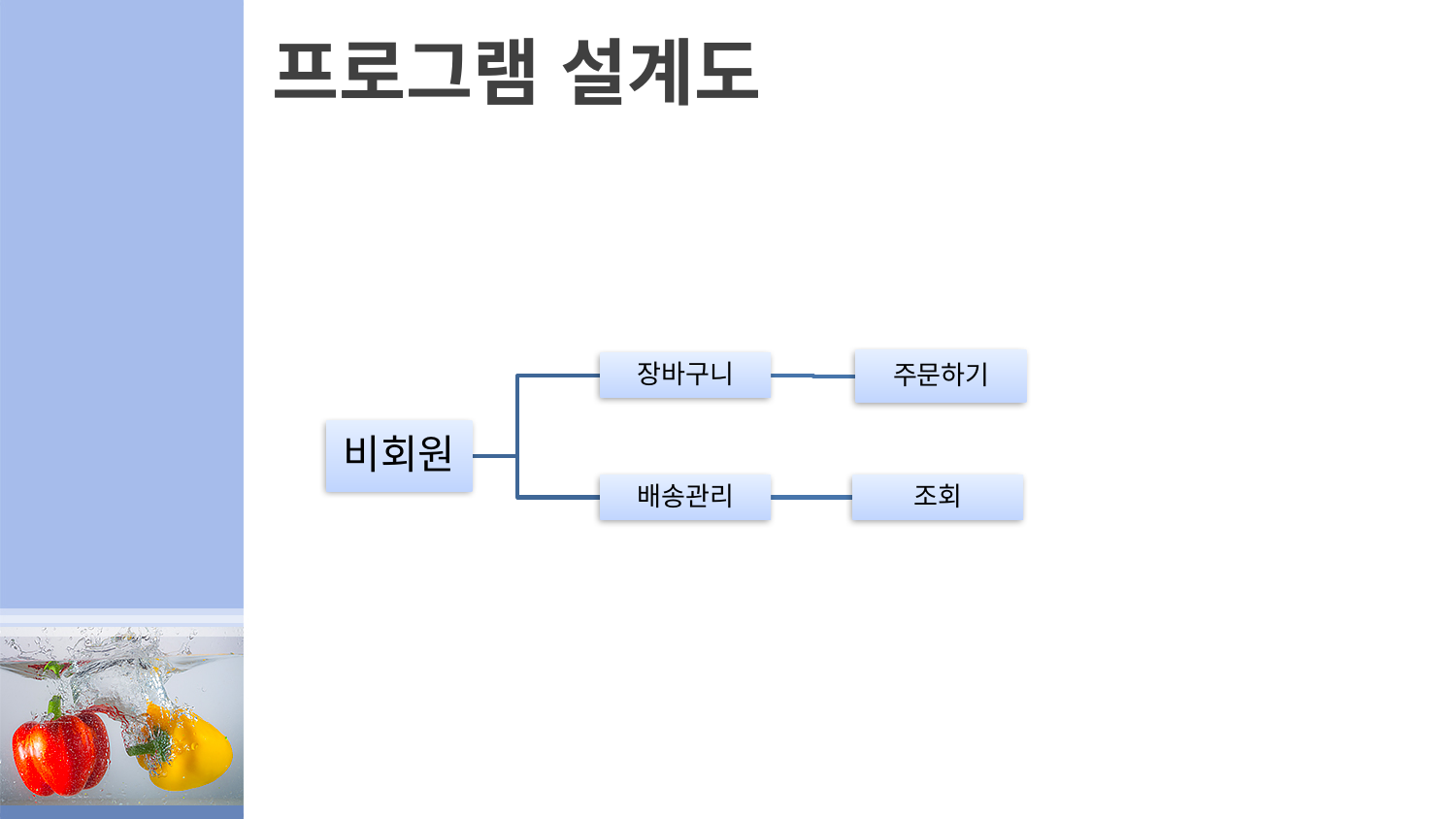

# 프로그램 설계도

비회원
장바구니
주문하기
배송관리
조회